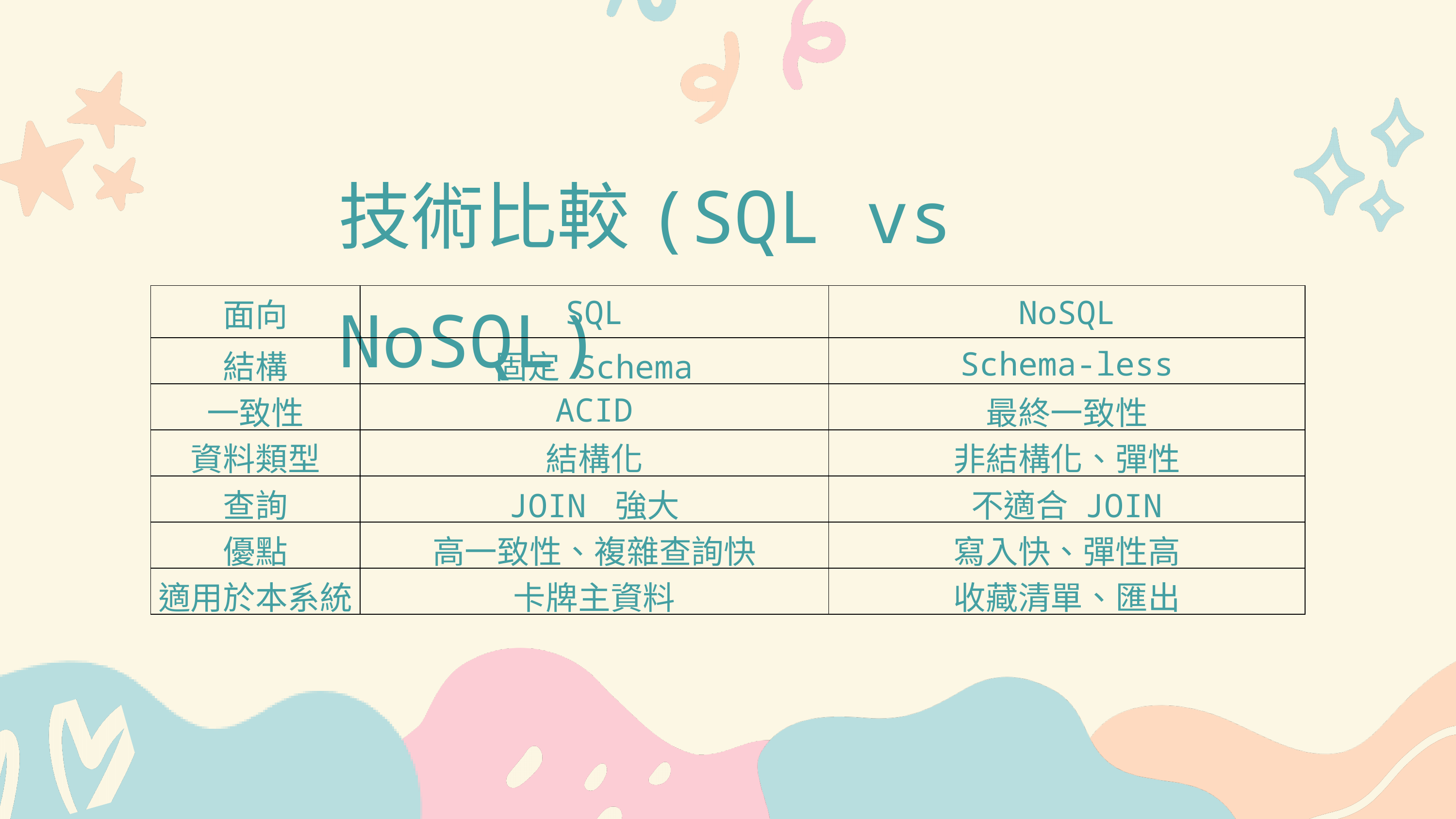

技術比較(SQL vs NoSQL)
| 面向 | SQL | NoSQL |
| --- | --- | --- |
| 結構 | 固定 Schema | Schema-less |
| 一致性 | ACID | 最終一致性 |
| 資料類型 | 結構化 | 非結構化、彈性 |
| 查詢 | JOIN 強大 | 不適合 JOIN |
| 優點 | 高一致性、複雜查詢快 | 寫入快、彈性高 |
| 適用於本系統 | 卡牌主資料 | 收藏清單、匯出 |